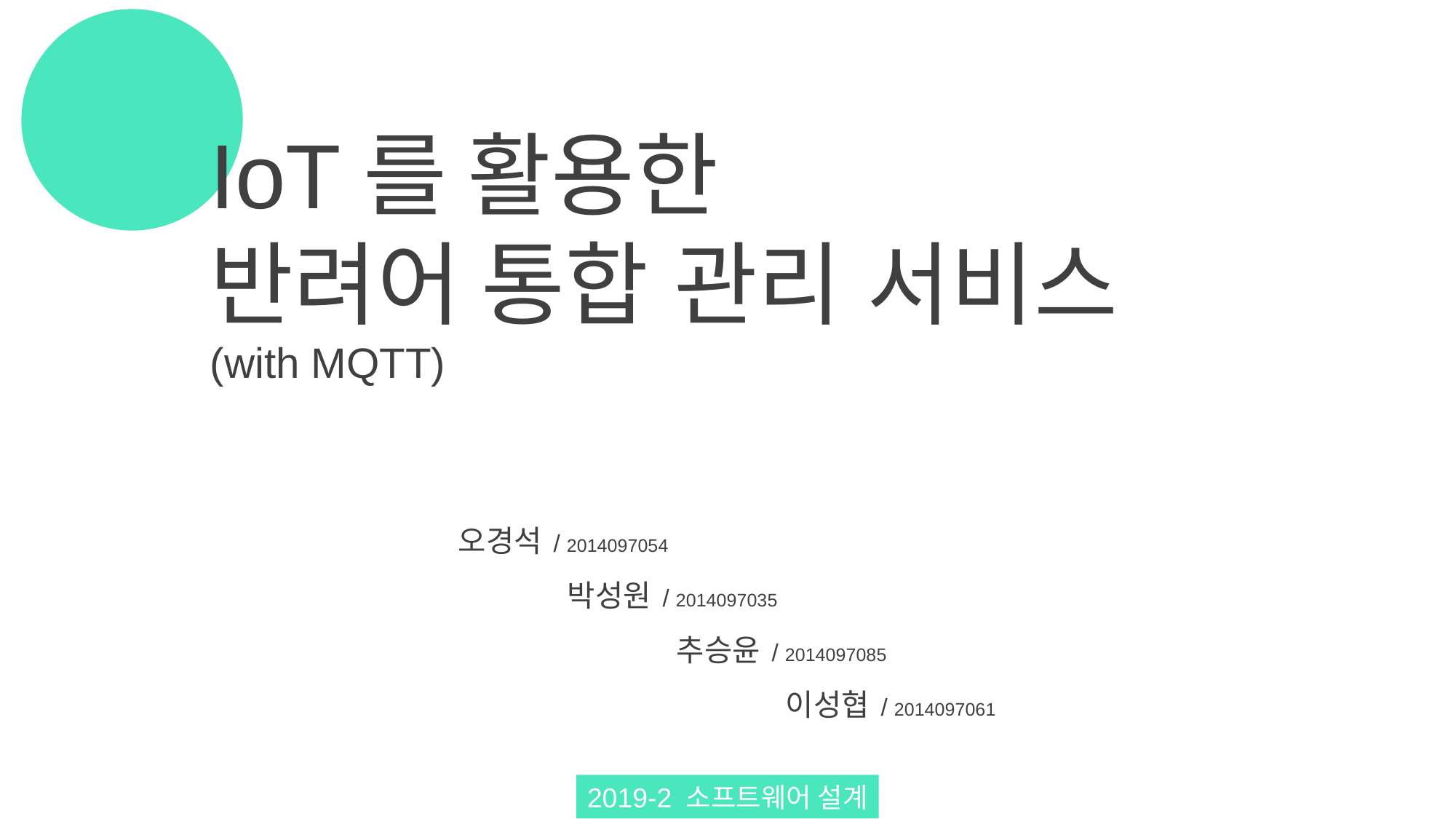

IoT를 활용한
반려어 통합 관리 서비스
(with MQTT)
4조
오경석 / 2014097054
	박성원 / 2014097035
		추승윤 / 2014097085
			이성협 / 2014097061
2019-2 소프트웨어 설계